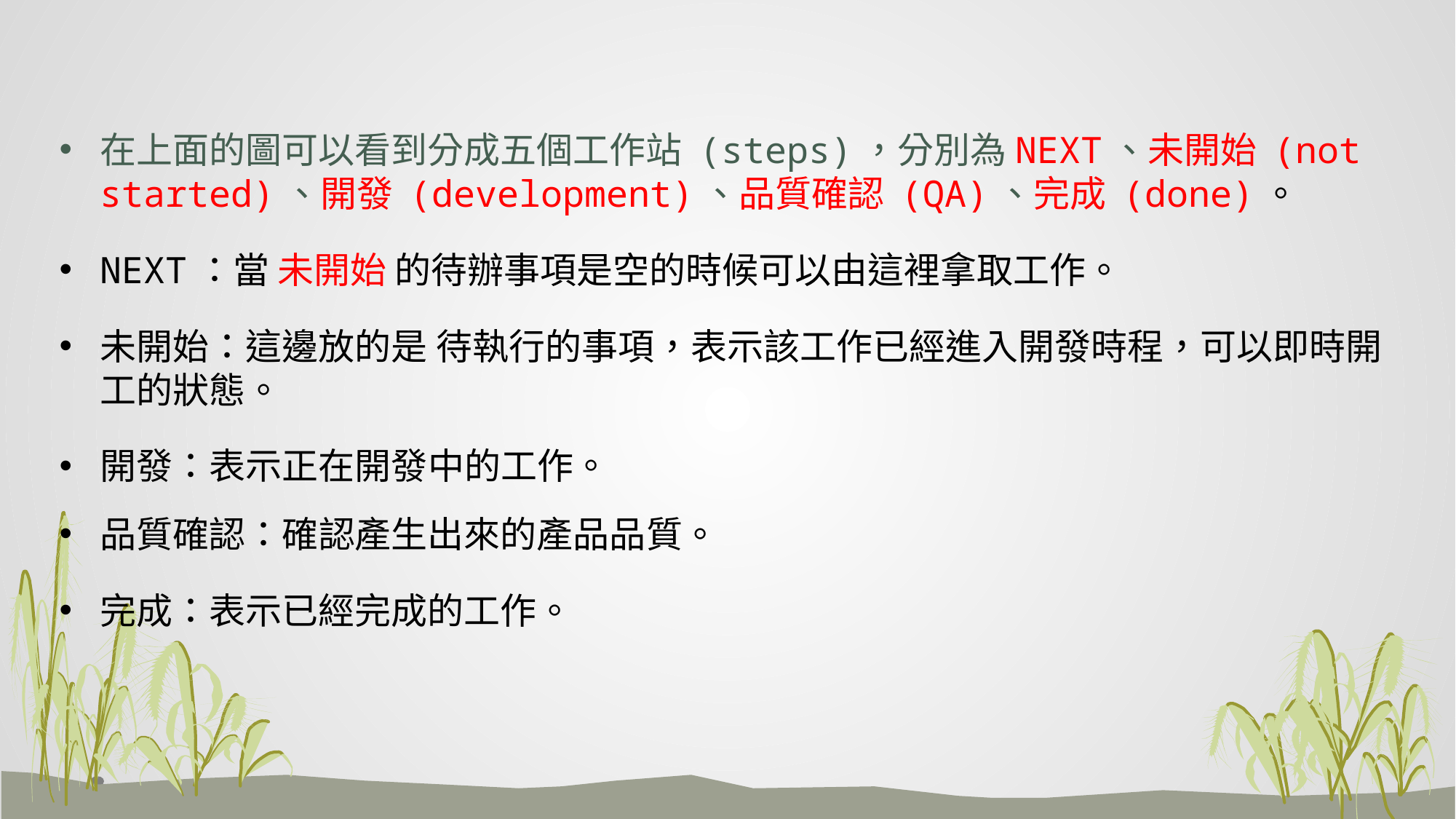

在上面的圖可以看到分成五個工作站 (steps)，分別為NEXT、未開始 (not started)、開發 (development)、品質確認 (QA)、完成 (done)。

NEXT：當 未開始 的待辦事項是空的時候可以由這裡拿取工作。

未開始：這邊放的是 待執行的事項，表示該工作已經進入開發時程，可以即時開工的狀態。

開發：表示正在開發中的工作。

品質確認：確認產生出來的產品品質。

完成：表示已經完成的工作。